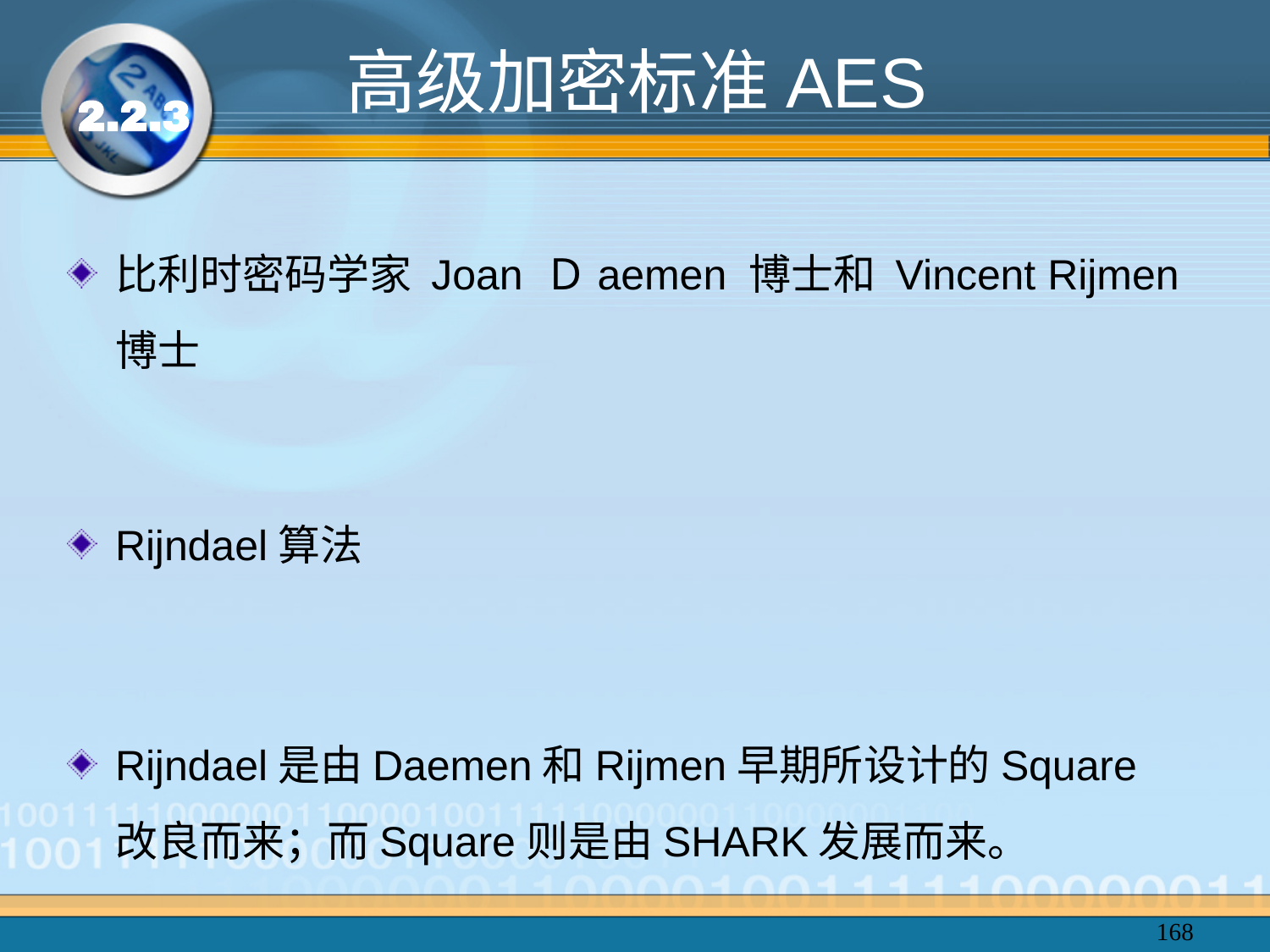

# 高级加密标准AES
2.2.3
比利时密码学家 Joan Ｄaemen 博士和 Vincent Rijmen博士

Rijndael算法

Rijndael是由Daemen和Rijmen早期所设计的Square改良而来；而Square则是由SHARK发展而来。
168